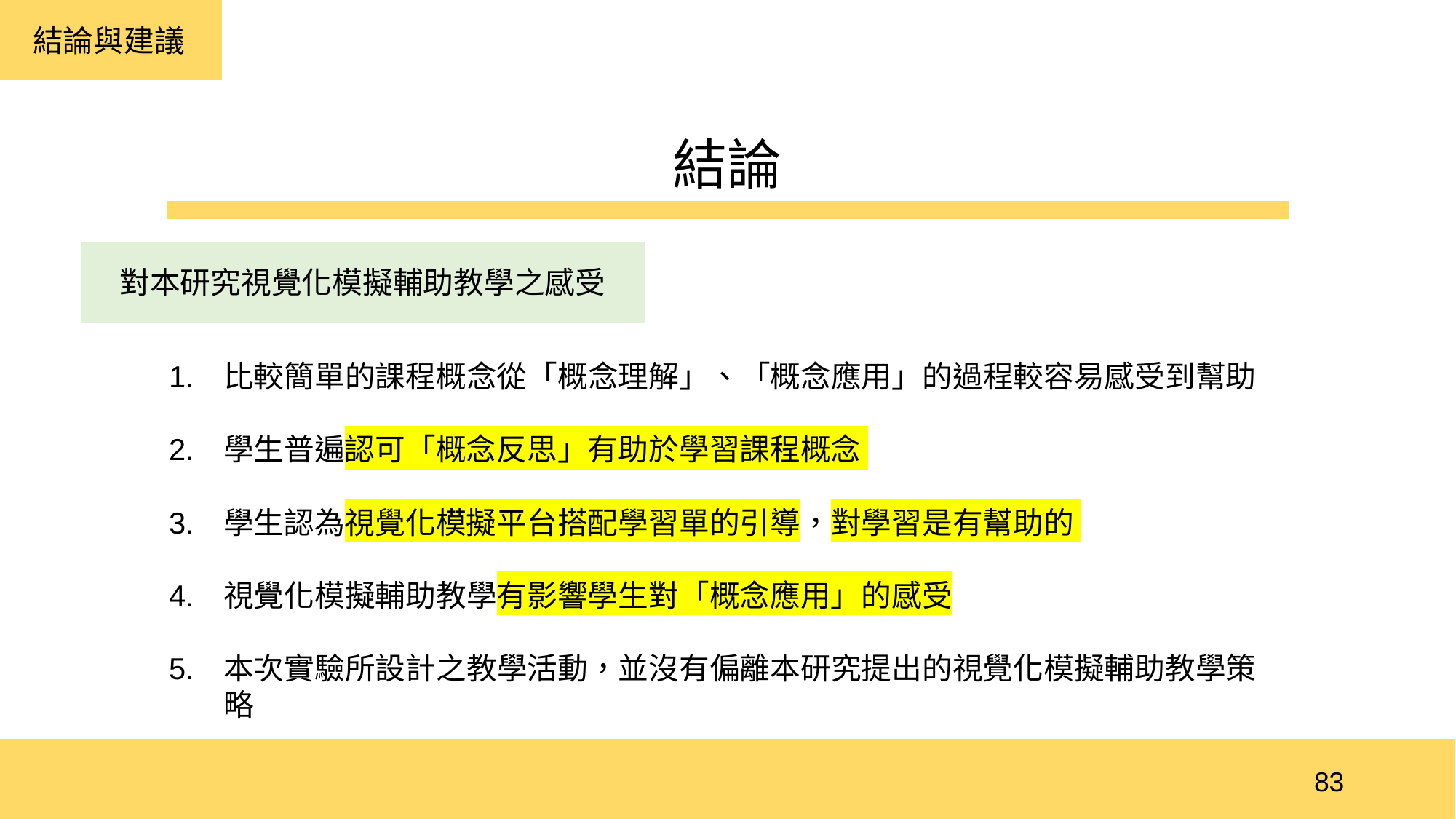

結論與建議
結論

對本研究視覺化模擬輔助教學之感受
比較簡單的課程概念從「概念理解」、「概念應用」的過程較容易感受到幫助
學生普遍認可「概念反思」有助於學習課程概念

學生認為視覺化模擬平台搭配學習單的引導，對學習是有幫助的
視覺化模擬輔助教學有影響學生對「概念應用」的感受

本次實驗所設計之教學活動，並沒有偏離本研究提出的視覺化模擬輔助教學策略

83